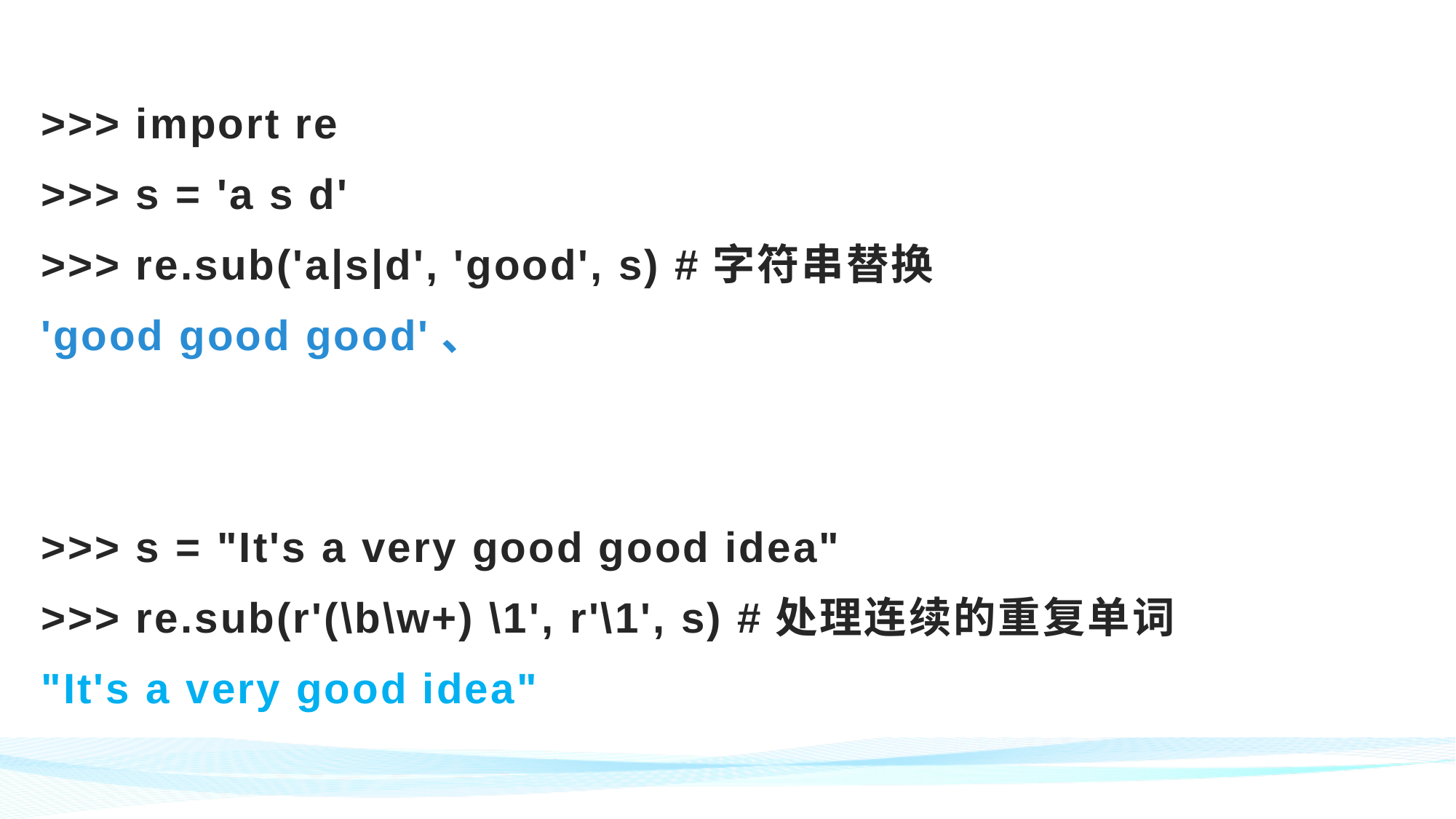

>>> import re
>>> s = 'a s d'
>>> re.sub('a|s|d', 'good', s) #字符串替换
'good good good'、

>>> s = "It's a very good good idea"
>>> re.sub(r'(\b\w+) \1', r'\1', s) #处理连续的重复单词
"It's a very good idea"